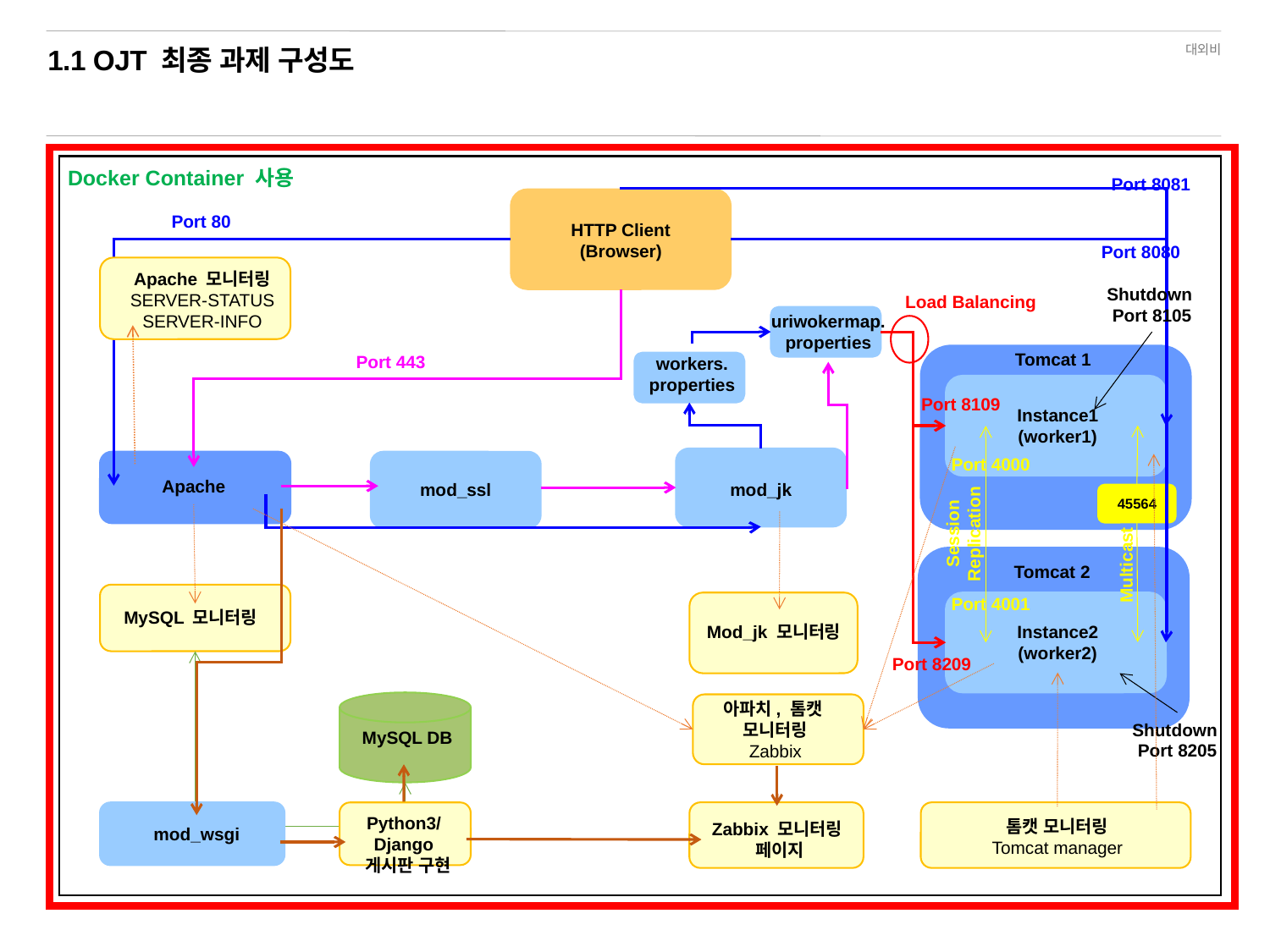

# 1.1 OJT 최종 과제 구성도

Docker Container 사용

Port 8081

Port 80
HTTP Client
(Browser)
Port 8080

Apache 모니터링
SERVER-STATUS
SERVER-INFO
Shutdown
Port 8105
Load Balancing
uriwokermap.
properties

Tomcat 1
Port 443
workers.
properties

Port 8109
Instance1
(worker1)
Port 4000

Apache
mod_ssl
mod_jk
45564
Session
Replication
Multicast

Tomcat 2

Port 4001

MySQL 모니터링
Instance2
(worker2)
Mod_jk 모니터링
Port 8209
아파치, 톰캣
모니터링
Zabbix

Shutdown
Port 8205
MySQL DB
Python3/Django
 게시판 구현

톰캣 모니터링
Tomcat manager
Zabbix 모니터링
페이지
mod_wsgi